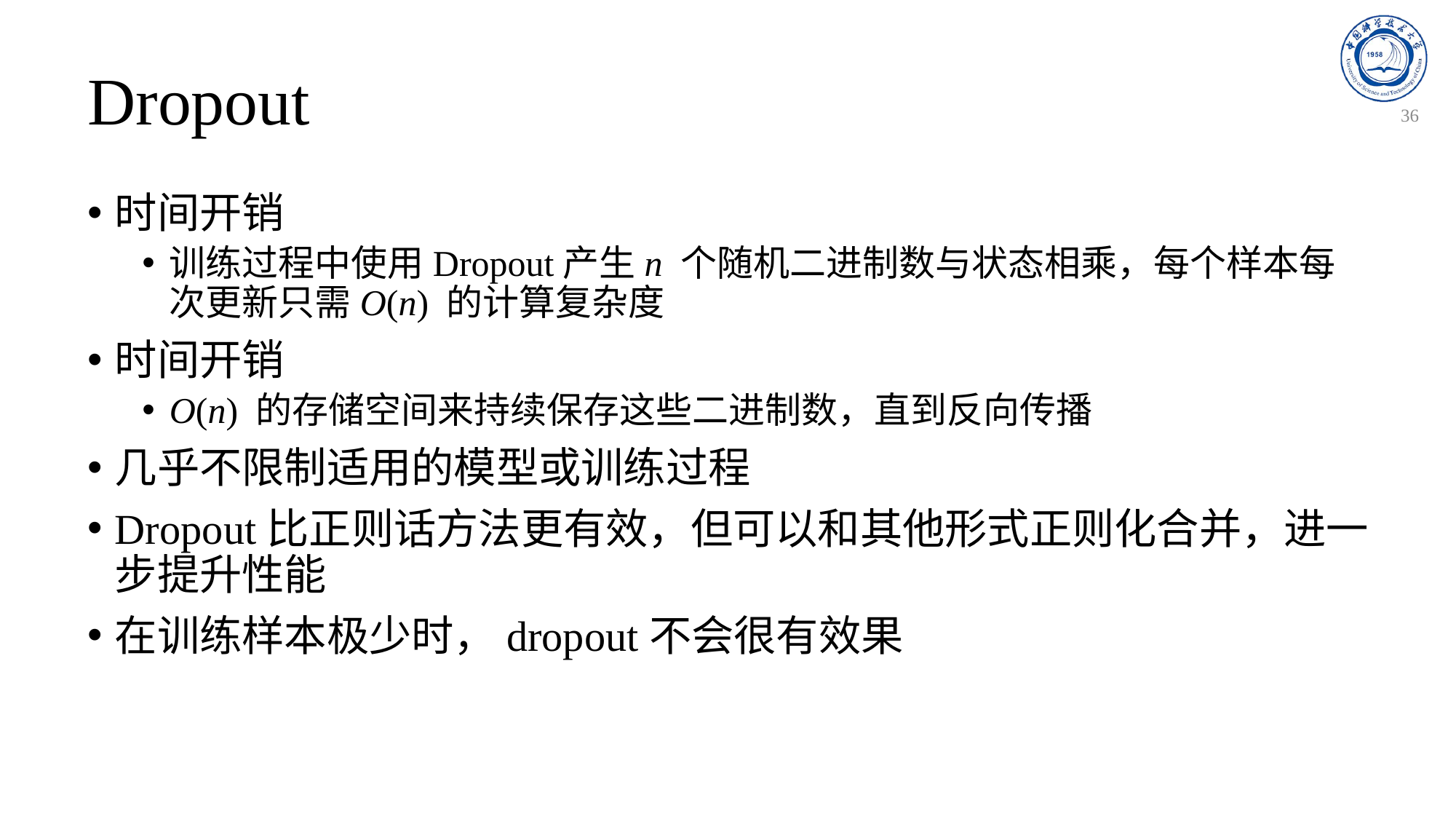

# Dropout
36
时间开销
训练过程中使用Dropout产生n 个随机二进制数与状态相乘，每个样本每次更新只需O(n) 的计算复杂度
时间开销
O(n) 的存储空间来持续保存这些二进制数，直到反向传播
几乎不限制适用的模型或训练过程
Dropout比正则话方法更有效，但可以和其他形式正则化合并，进一步提升性能
在训练样本极少时，dropout不会很有效果